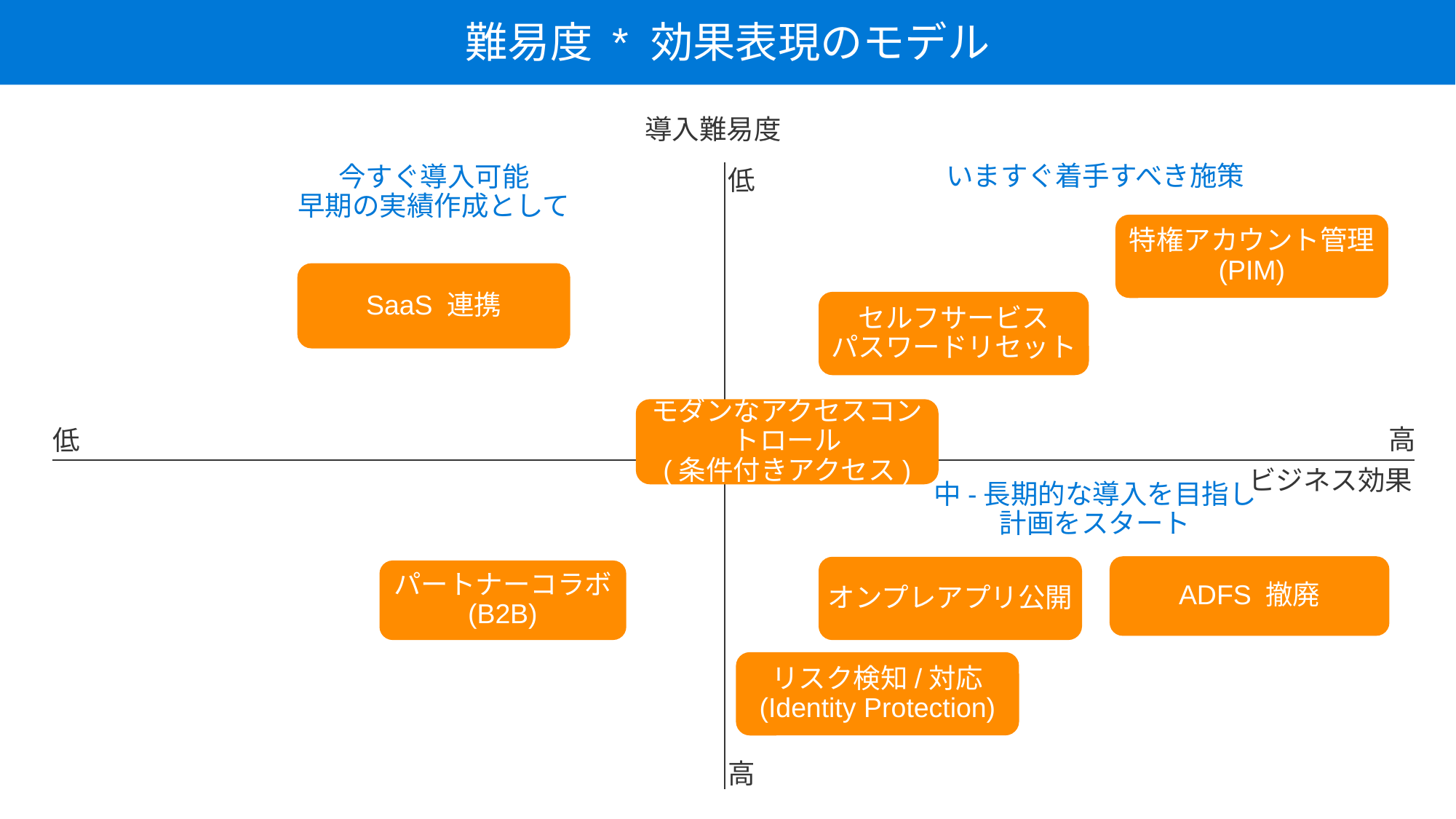

難易度 * 効果表現のモデル
導入難易度
いますぐ着手すべき施策
今すぐ導入可能
早期の実績作成として
低
特権アカウント管理
(PIM)
SaaS 連携
セルフサービス
パスワードリセット
モダンなアクセスコントロール
(条件付きアクセス)
高
低
ビジネス効果
中-長期的な導入を目指し
計画をスタート
ADFS 撤廃
オンプレアプリ公開
パートナーコラボ
(B2B)
リスク検知/対応
(Identity Protection)
高